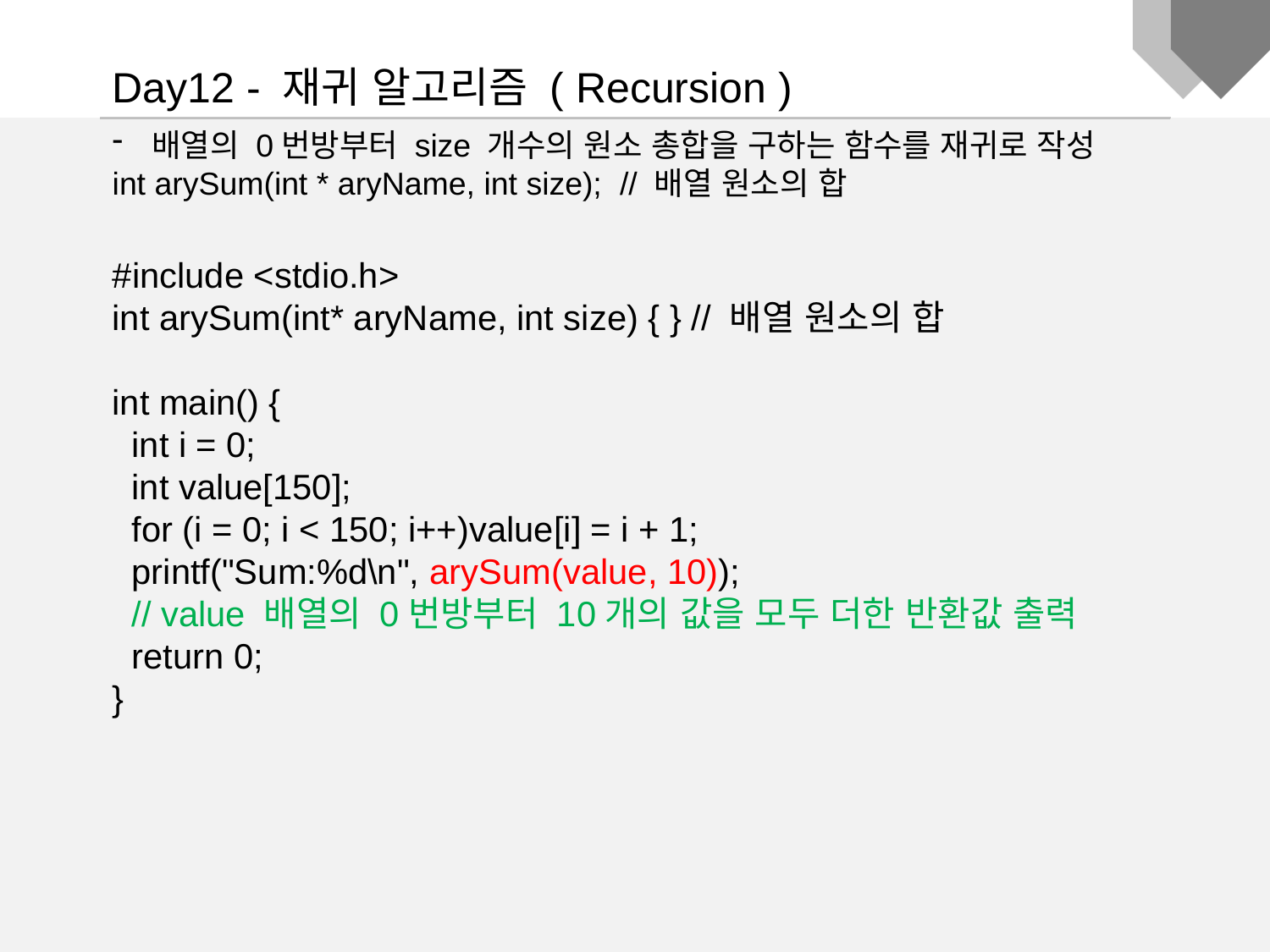

Day12 - 재귀 알고리즘 ( Recursion )
배열의 0번방부터 size 개수의 원소 총합을 구하는 함수를 재귀로 작성
int arySum(int * aryName, int size);  // 배열 원소의 합
#include <stdio.h>
int arySum(int* aryName, int size) { } // 배열 원소의 합

int main() {
  int i = 0;
  int value[150];
  for (i = 0; i < 150; i++)value[i] = i + 1;
  printf("Sum:%d\n", arySum(value, 10));
  // value 배열의 0번방부터 10개의 값을 모두 더한 반환값 출력
  return 0;
}